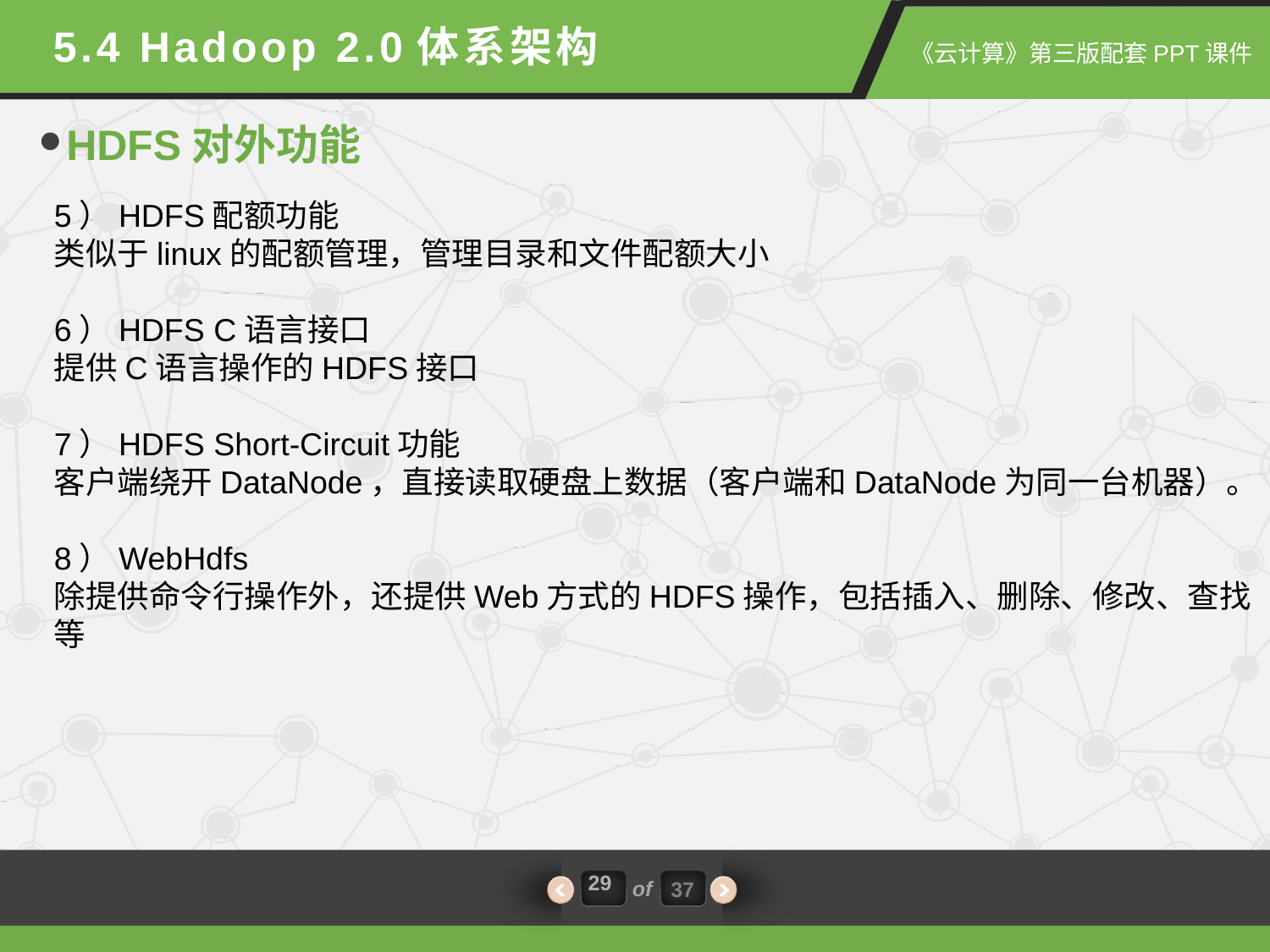

5.4 Hadoop 2.0体系架构
HDFS对外功能

5）HDFS配额功能
类似于linux的配额管理，管理目录和文件配额大小

6）HDFS C语言接口
提供C语言操作的HDFS接口

7）HDFS Short-Circuit功能
客户端绕开DataNode，直接读取硬盘上数据（客户端和DataNode为同一台机器）。

8）WebHdfs
除提供命令行操作外，还提供Web方式的HDFS操作，包括插入、删除、修改、查找等
29